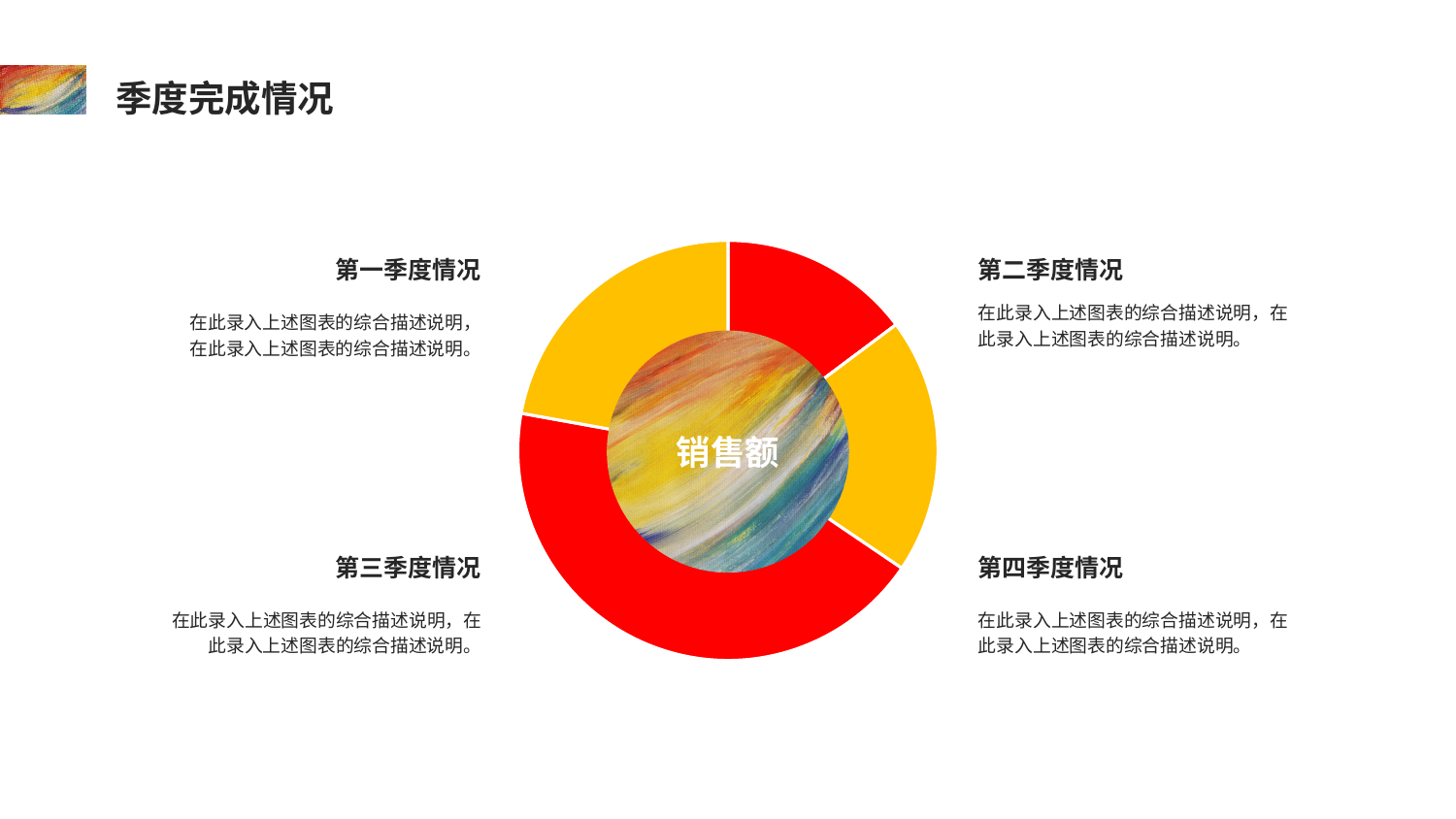

季度完成情况

### Chart

| Category | 销售额 |
|---|---|
| 第二季度 | 3.0 |
| 第四季度 | 4.0 |
| 第四季度 | 8.8 |
| 第一季度 | 4.5 |
第一季度情况
第二季度情况
在此录入上述图表的综合描述说明，在此录入上述图表的综合描述说明。

在此录入上述图表的综合描述说明，在此录入上述图表的综合描述说明。

销售额
第三季度情况
第四季度情况
在此录入上述图表的综合描述说明，在此录入上述图表的综合描述说明。
在此录入上述图表的综合描述说明，在此录入上述图表的综合描述说明。